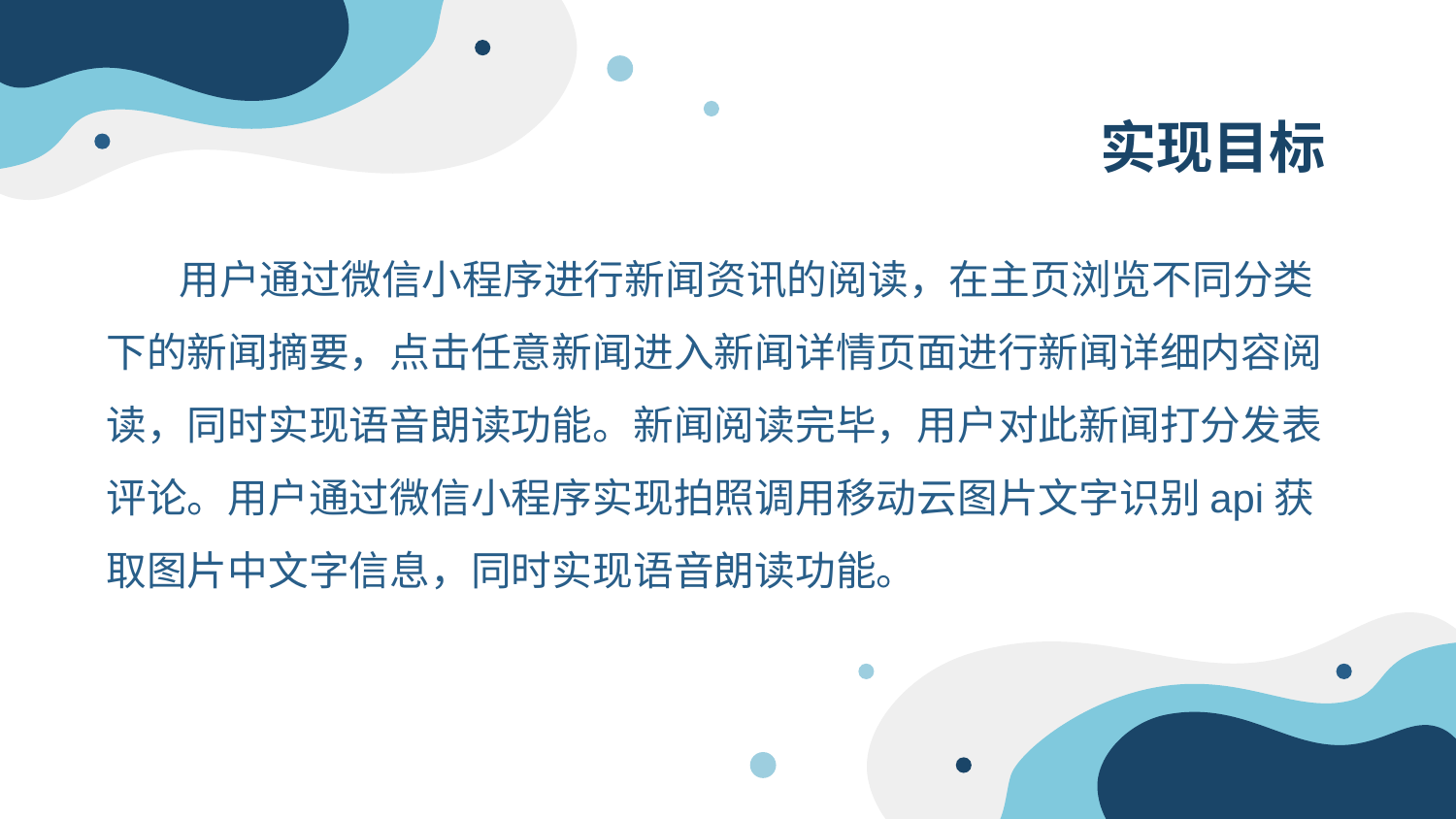

实现目标
用户通过微信小程序进行新闻资讯的阅读，在主页浏览不同分类下的新闻摘要，点击任意新闻进入新闻详情页面进行新闻详细内容阅读，同时实现语音朗读功能。新闻阅读完毕，用户对此新闻打分发表评论。用户通过微信小程序实现拍照调用移动云图片文字识别api获取图片中文字信息，同时实现语音朗读功能。